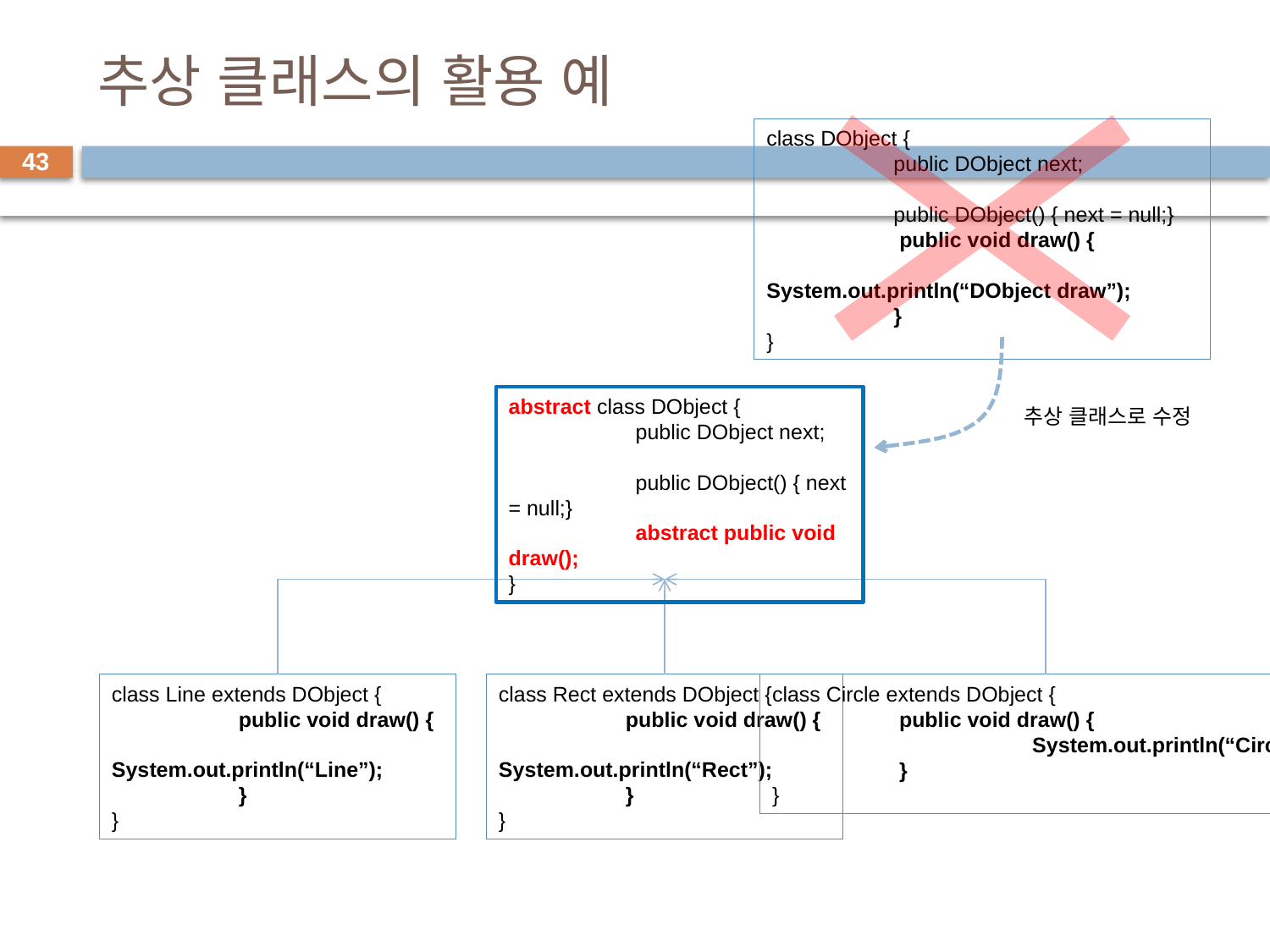

# 추상 클래스의 활용 예

class DObject {
	public DObject next;

	public DObject() { next = null;}
	 public void draw() {
		System.out.println(“DObject draw”);
	}
}
43

abstract class DObject {
	public DObject next;

	public DObject() { next = null;}
	abstract public void draw();
}
추상 클래스로 수정
class Line extends DObject {
	public void draw() {
		 System.out.println(“Line”);
	}
}
class Rect extends DObject {
	public void draw() {
		 System.out.println(“Rect”);
	}
}
class Circle extends DObject {
	public void draw() {
		 System.out.println(“Circle”);
	}
}